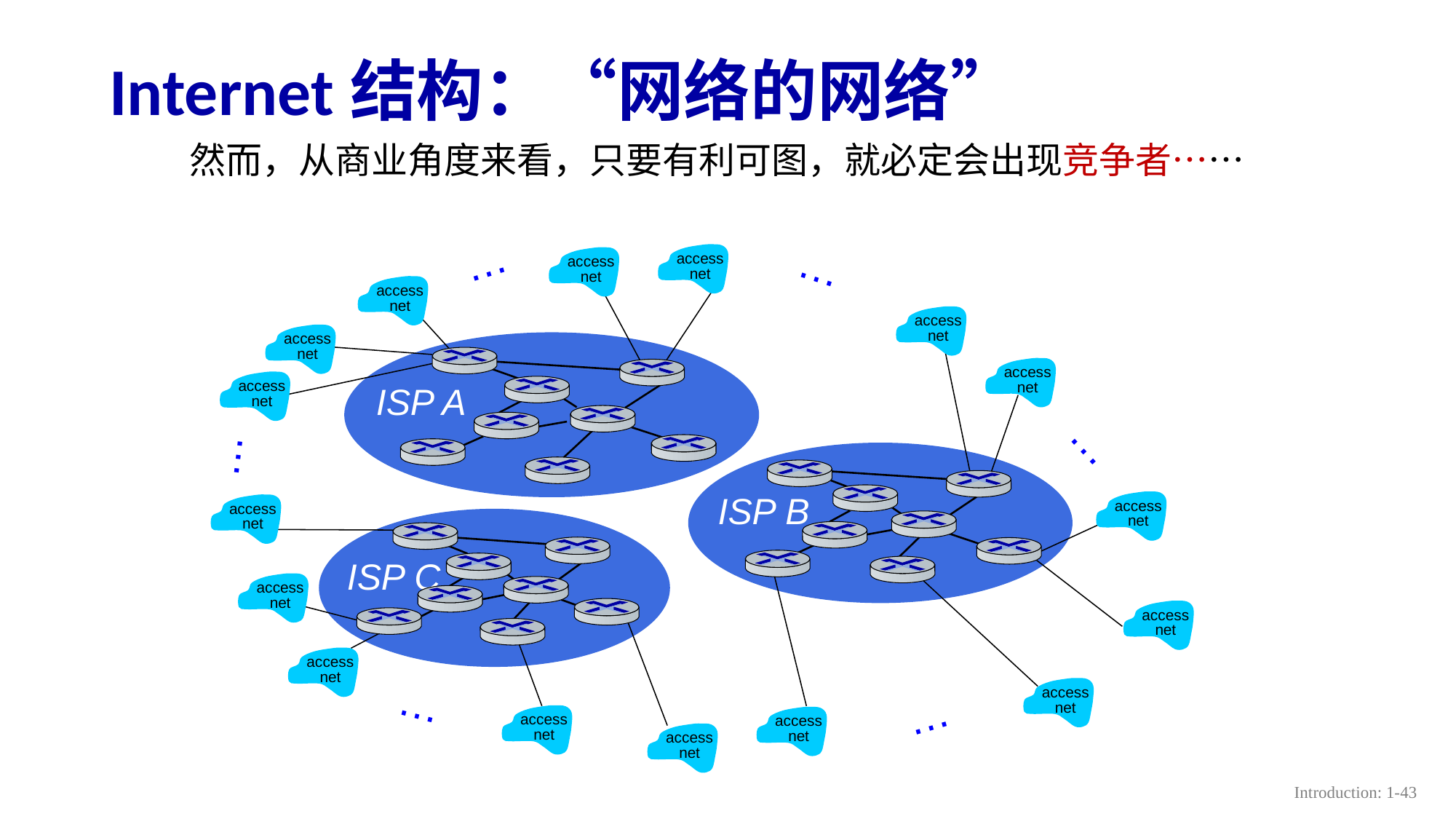

# Internet结构：“网络的网络”
然而，从商业角度来看，只要有利可图，就必定会出现竞争者……
…
…

access
net

access
net

access
net

access
net

access
net

access
net

access
net
…
…

access
net

access
net

access
net

access
net

access
net

access
net
…

access
net

access
net
…

access
net

ISP A

ISP B

ISP C

Introduction: 1-43